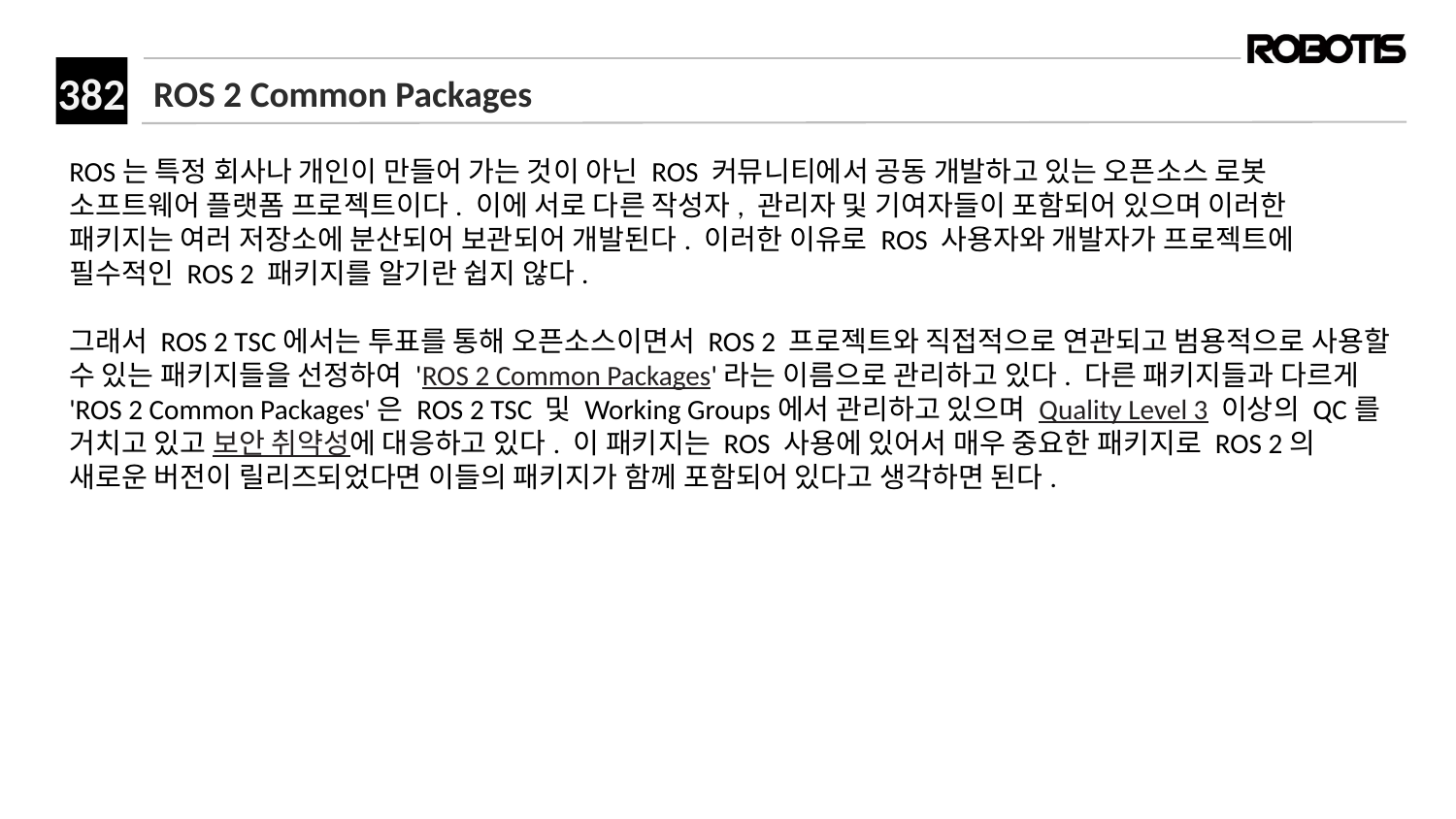

# ROS 2 Common Packages
ROS는 특정 회사나 개인이 만들어 가는 것이 아닌 ROS 커뮤니티에서 공동 개발하고 있는 오픈소스 로봇 소프트웨어 플랫폼 프로젝트이다. 이에 서로 다른 작성자, 관리자 및 기여자들이 포함되어 있으며 이러한 패키지는 여러 저장소에 분산되어 보관되어 개발된다. 이러한 이유로 ROS 사용자와 개발자가 프로젝트에 필수적인 ROS 2 패키지를 알기란 쉽지 않다.

그래서 ROS 2 TSC에서는 투표를 통해 오픈소스이면서 ROS 2 프로젝트와 직접적으로 연관되고 범용적으로 사용할 수 있는 패키지들을 선정하여 'ROS 2 Common Packages'라는 이름으로 관리하고 있다. 다른 패키지들과 다르게 'ROS 2 Common Packages'은 ROS 2 TSC 및 Working Groups에서 관리하고 있으며 Quality Level 3 이상의 QC를 거치고 있고 보안 취약성에 대응하고 있다. 이 패키지는 ROS 사용에 있어서 매우 중요한 패키지로 ROS 2의 새로운 버전이 릴리즈되었다면 이들의 패키지가 함께 포함되어 있다고 생각하면 된다.